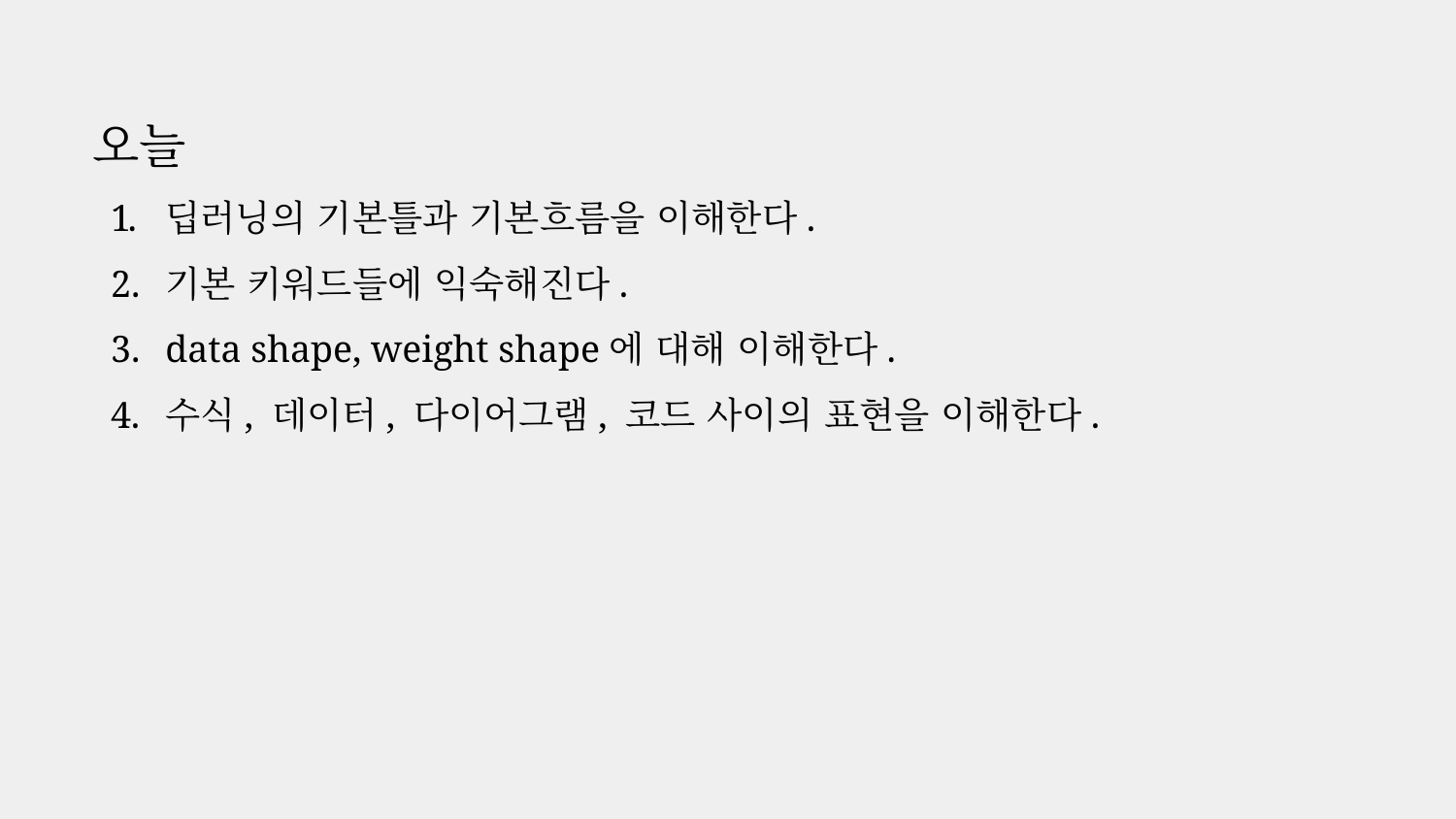

# 오늘
딥러닝의 기본틀과 기본흐름을 이해한다.
기본 키워드들에 익숙해진다.
data shape, weight shape에 대해 이해한다.
수식, 데이터, 다이어그램, 코드 사이의 표현을 이해한다.